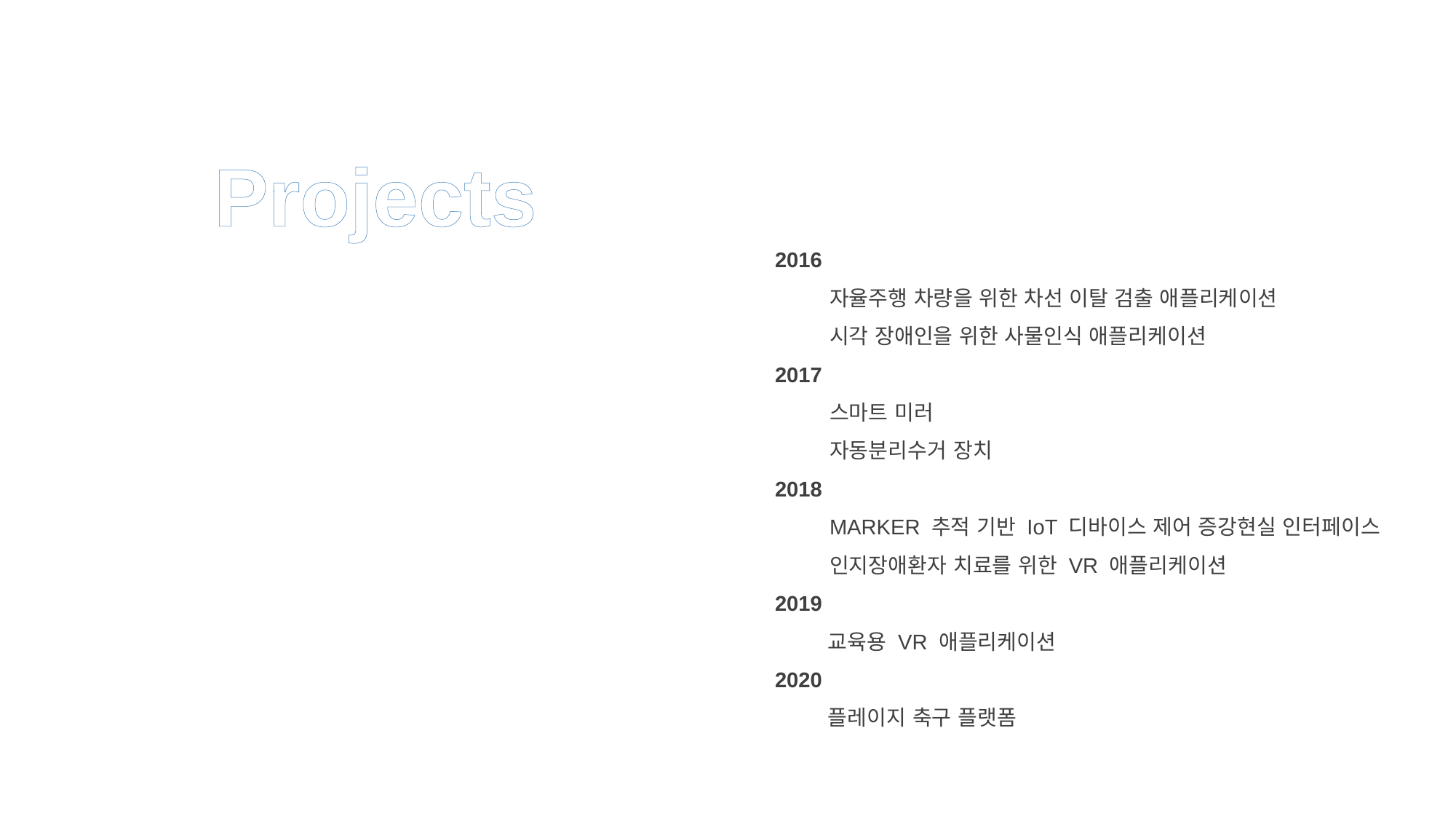

Projects
2016
자율주행 차량을 위한 차선 이탈 검출 애플리케이션
시각 장애인을 위한 사물인식 애플리케이션
2017
스마트 미러
자동분리수거 장치
2018
MARKER 추적 기반 IoT 디바이스 제어 증강현실 인터페이스
인지장애환자 치료를 위한 VR 애플리케이션
2019
        교육용 VR 애플리케이션
2020
        플레이지 축구 플랫폼